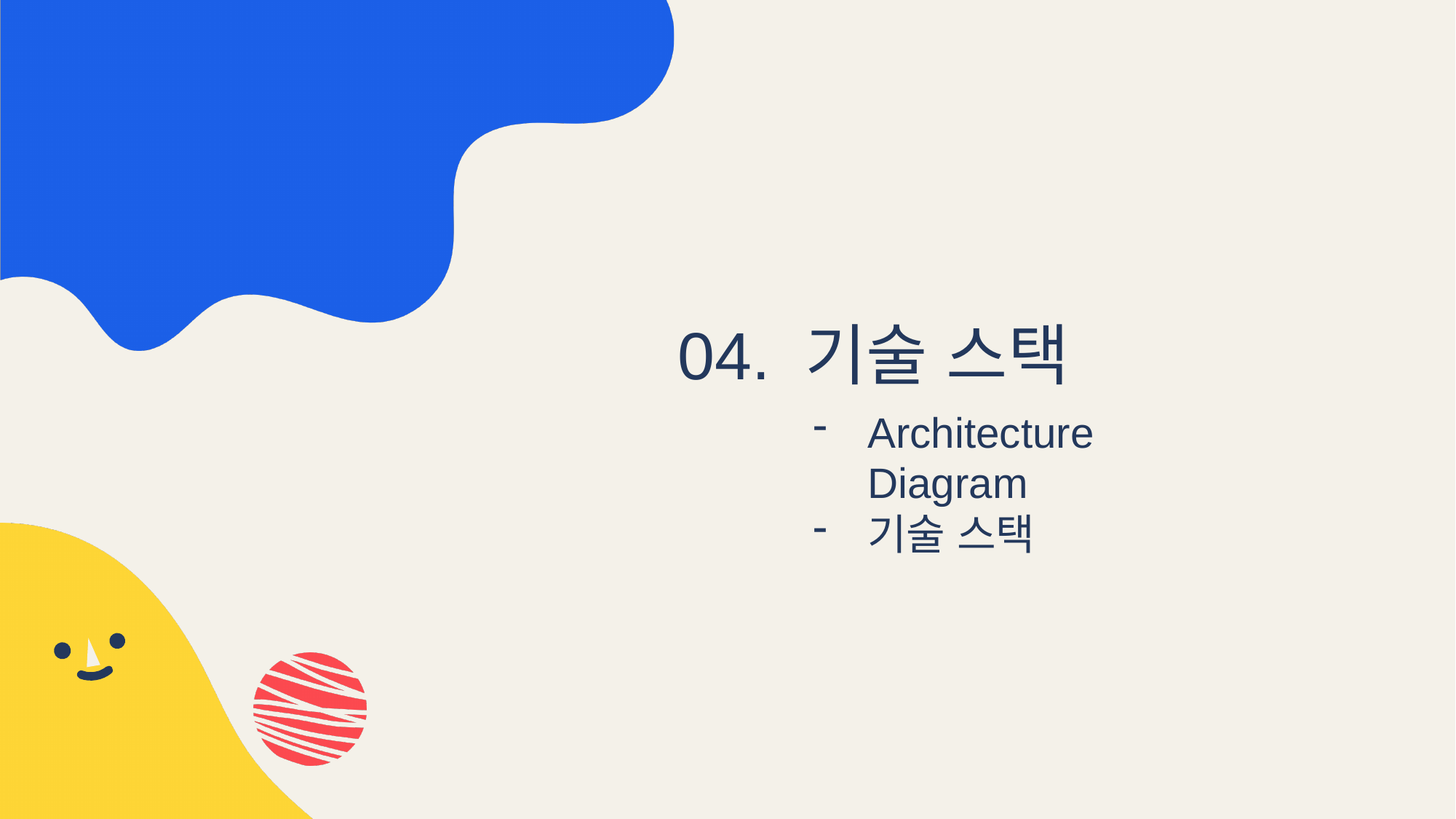

04. 기술 스택
Architecture Diagram
기술 스택